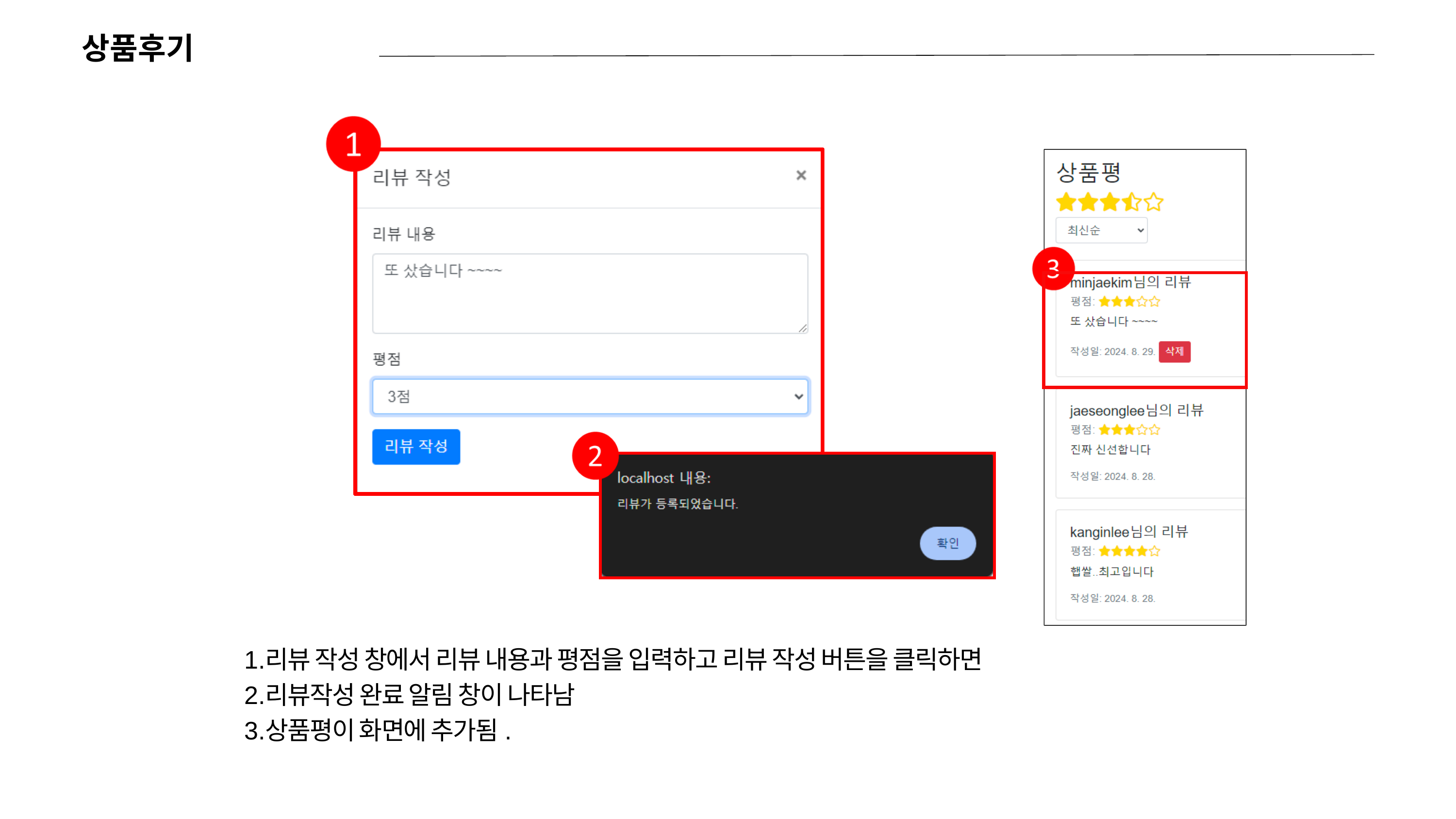

상품후기

리뷰 작성 창에서 리뷰 내용과 평점을 입력하고 리뷰 작성 버튼을 클릭하면
리뷰작성 완료 알림 창이 나타남
상품평이 화면에 추가됨.